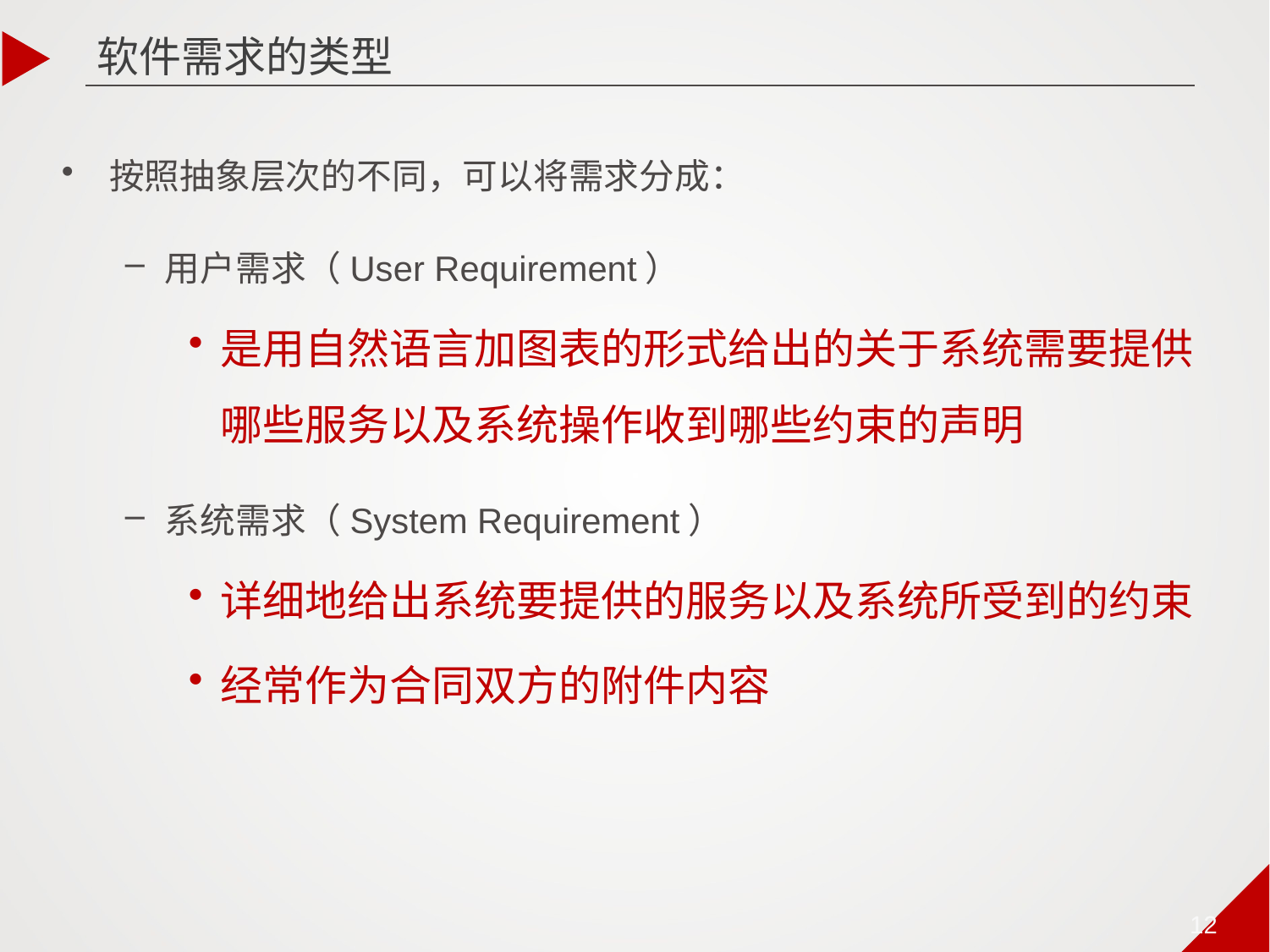

软件需求的类型

按照抽象层次的不同，可以将需求分成：
用户需求（User Requirement）
是用自然语言加图表的形式给出的关于系统需要提供哪些服务以及系统操作收到哪些约束的声明
系统需求（System Requirement）
详细地给出系统要提供的服务以及系统所受到的约束
经常作为合同双方的附件内容